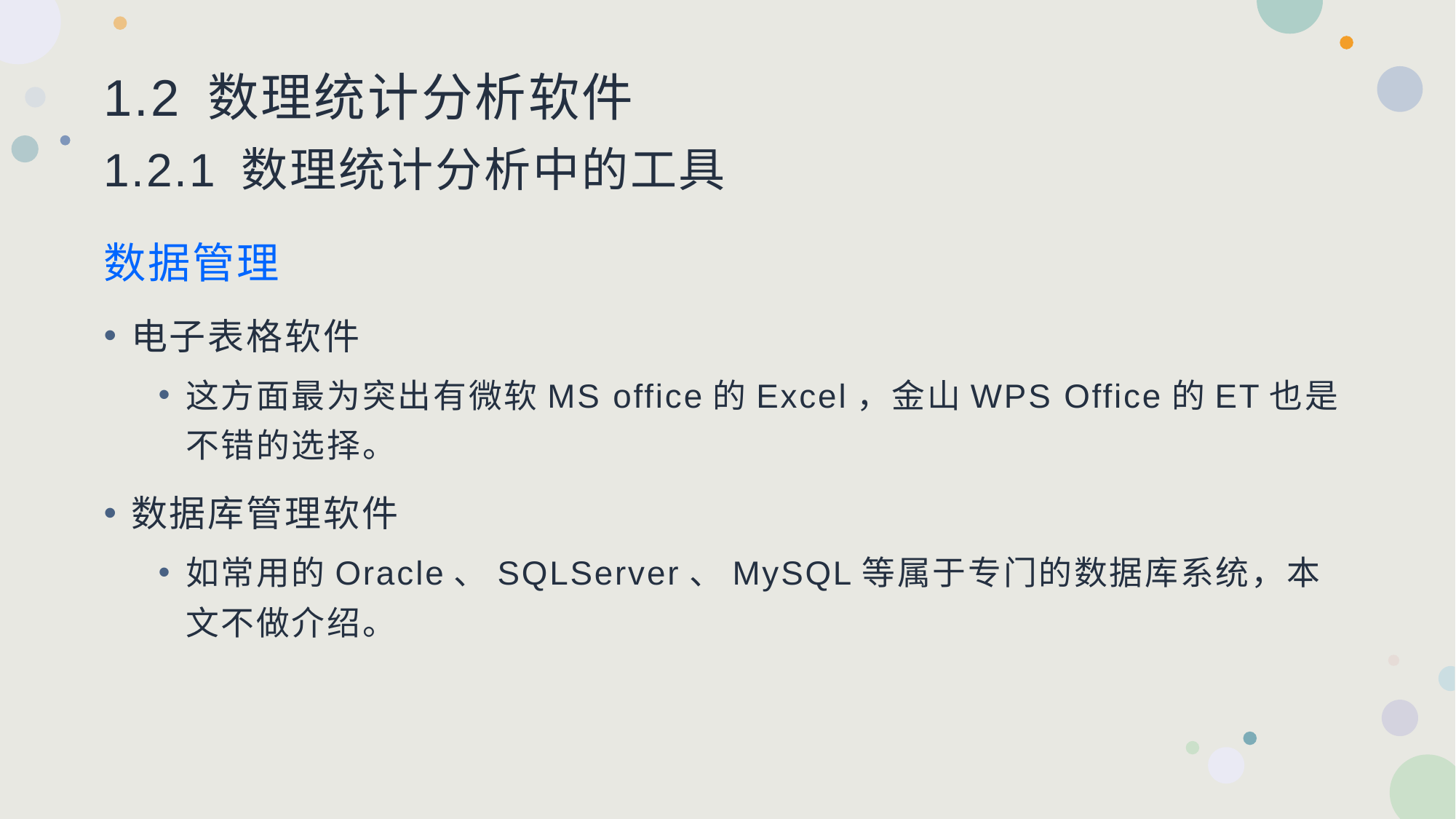

# 1.2 数理统计分析软件 1.2.1 数理统计分析中的工具
数据管理
电子表格软件
这方面最为突出有微软MS office的Excel，金山WPS Office的ET也是不错的选择。
数据库管理软件
如常用的Oracle、SQLServer、MySQL等属于专门的数据库系统，本文不做介绍。